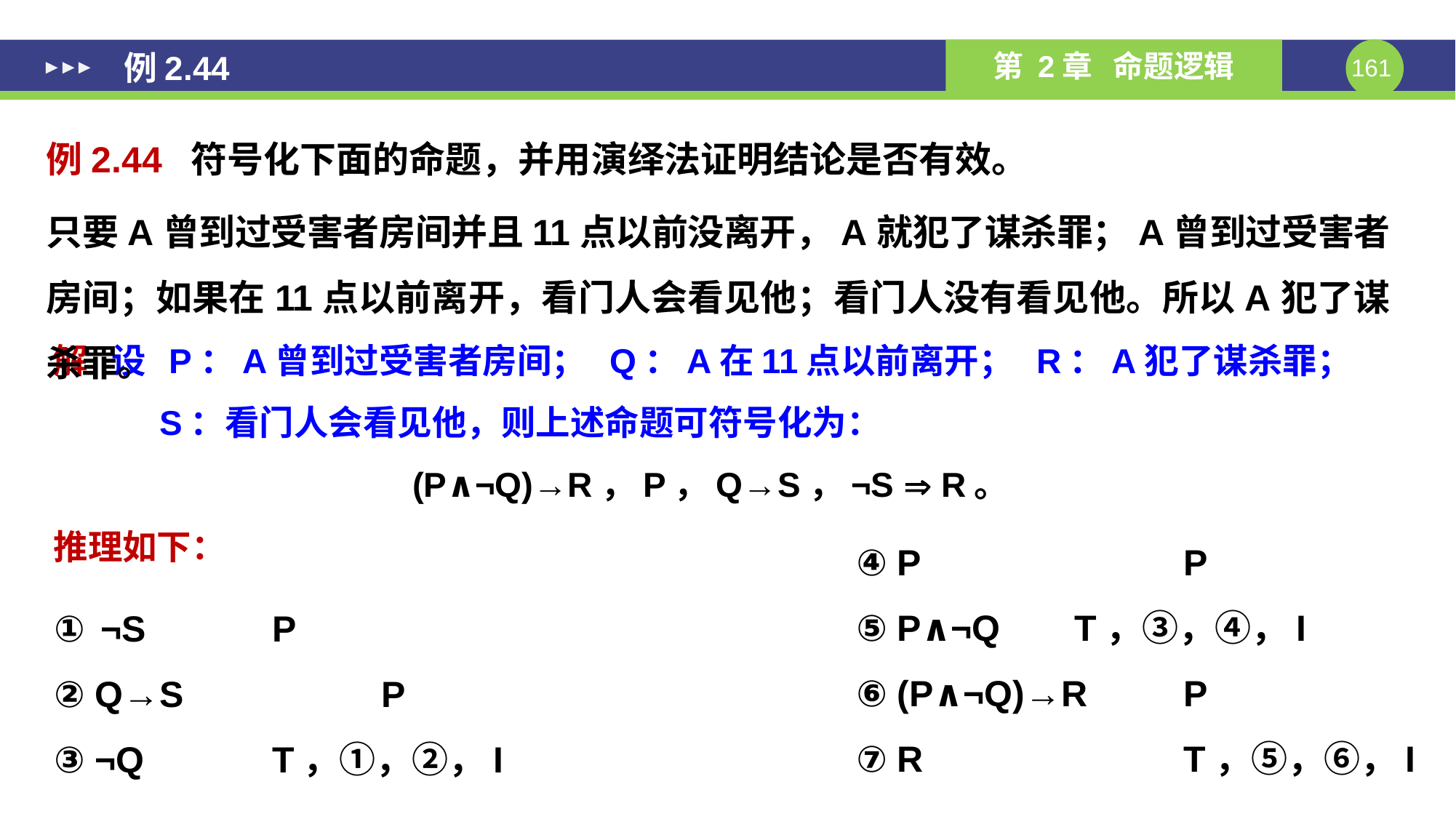

例2.44
例2.44  符号化下面的命题，并用演绎法证明结论是否有效。
只要A曾到过受害者房间并且11点以前没离开，A就犯了谋杀罪；A曾到过受害者房间；如果在11点以前离开，看门人会看见他；看门人没有看见他。所以A犯了谋杀罪。
解   设  P：A曾到过受害者房间；  Q：A在11点以前离开；  R：A犯了谋杀罪；
           S：看门人会看见他，则上述命题可符号化为：
(P∧¬Q)→R，P，Q→S，¬S ⇒ R。
推理如下：
④ P      		P
⑤ P∧¬Q       	T，③，④，I
⑥ (P∧¬Q)→R   	P
⑦ R                   	T，⑤，⑥，I
① ¬S     	P
② Q→S          	P
③ ¬Q           	T，①，②，I